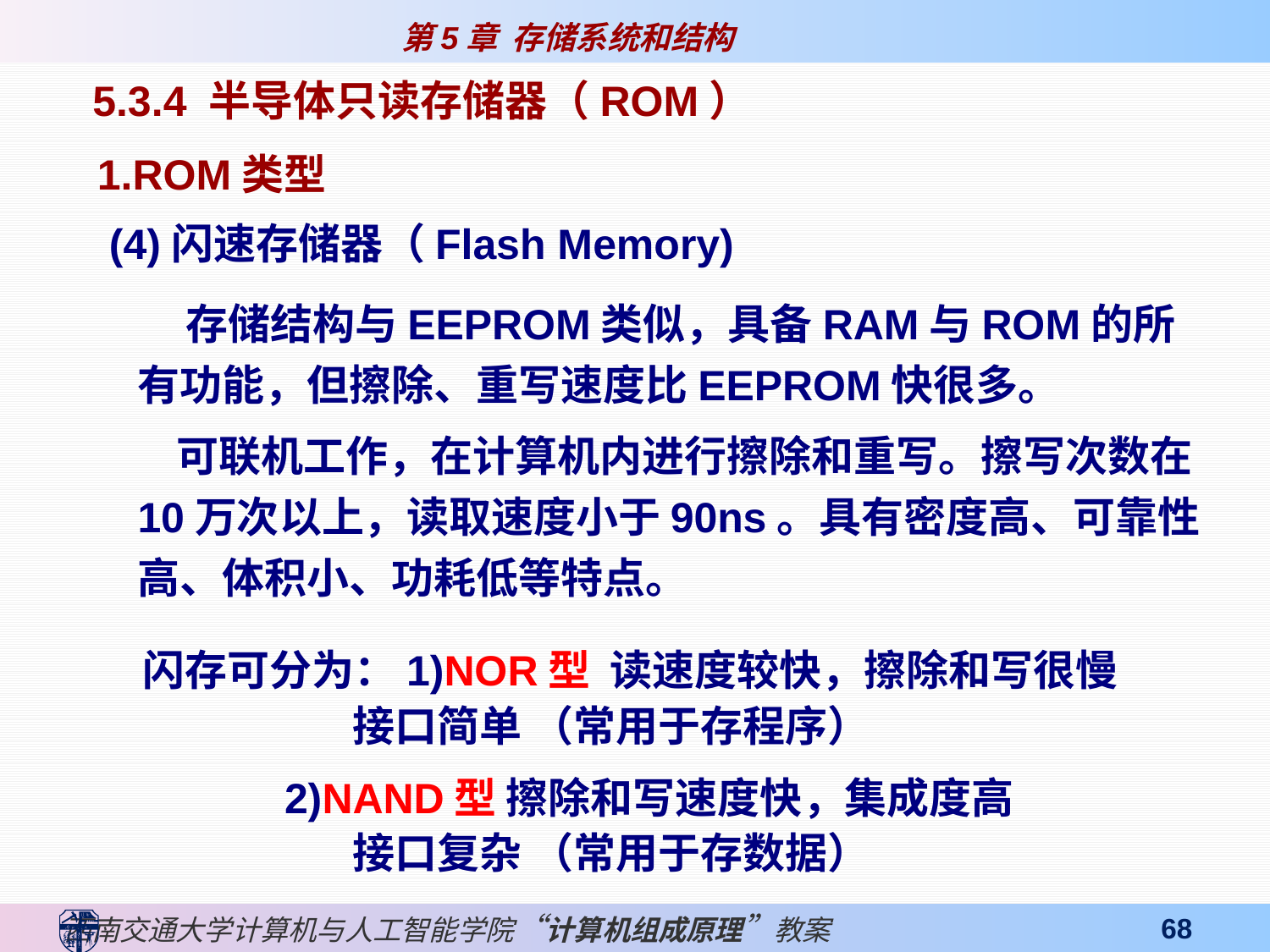

5.3.4 半导体只读存储器（ROM）
1.ROM类型
 (4)闪速存储器（Flash Memory)
    存储结构与EEPROM类似，具备RAM与ROM的所有功能，但擦除、重写速度比EEPROM快很多。
   可联机工作，在计算机内进行擦除和重写。擦写次数在10万次以上，读取速度小于90ns。具有密度高、可靠性高、体积小、功耗低等特点。
闪存可分为：1)NOR型  读速度较快，擦除和写很慢
                     接口简单 （常用于存程序）
            2)NAND型 擦除和写速度快，集成度高
                     接口复杂 （常用于存数据）